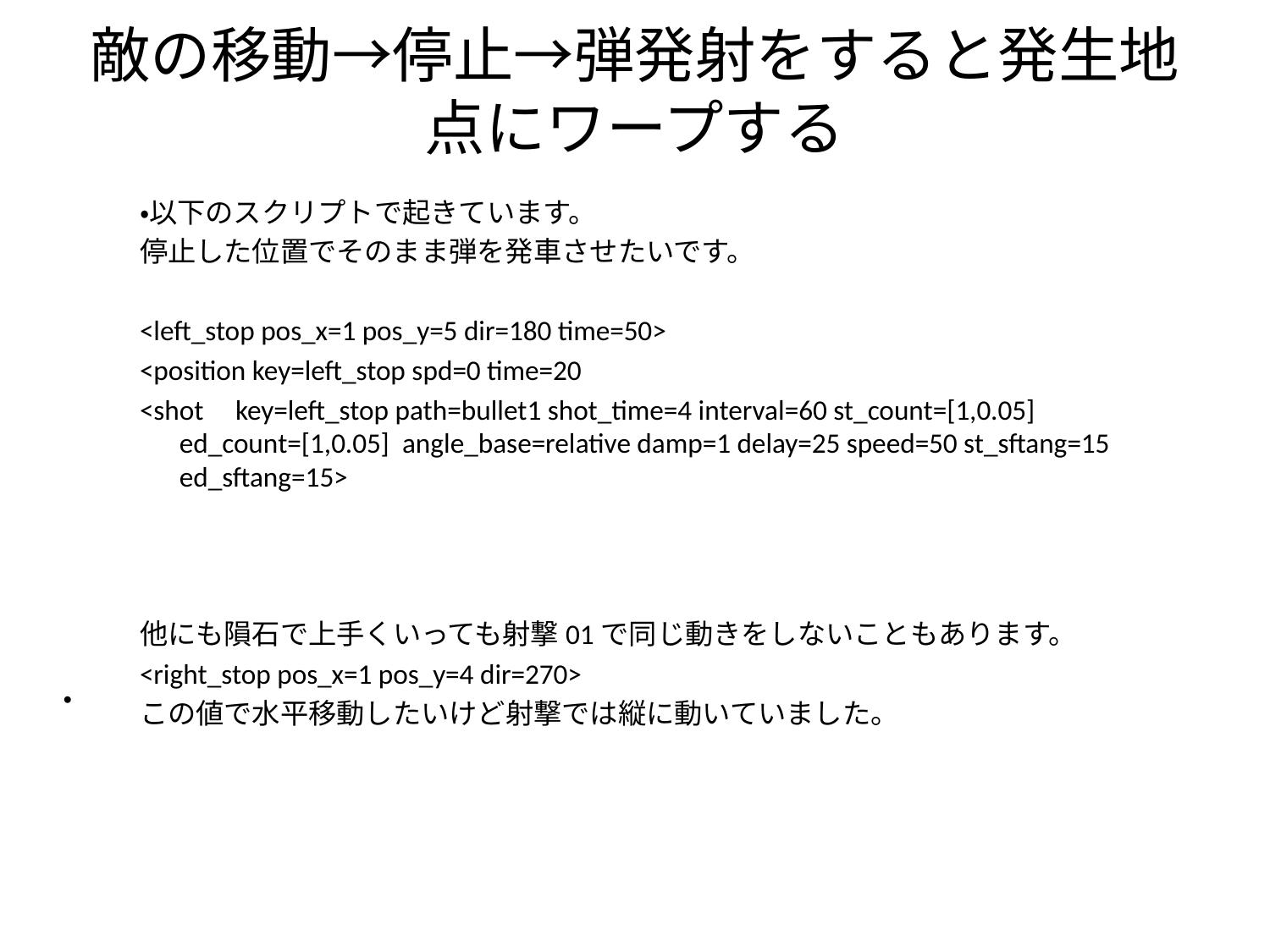

# 敵の移動→停止→弾発射をすると発生地点にワープする
・以下のスクリプトで起きています。
停止した位置でそのまま弾を発車させたいです。

<left_stop pos_x=1 pos_y=5 dir=180 time=50>
<position key=left_stop spd=0 time=20
<shot     key=left_stop path=bullet1 shot_time=4 interval=60 st_count=[1,0.05] ed_count=[1,0.05]  angle_base=relative damp=1 delay=25 speed=50 st_sftang=15 ed_sftang=15>

他にも隕石で上手くいっても射撃01で同じ動きをしないこともあります。
<right_stop pos_x=1 pos_y=4 dir=270>
この値で水平移動したいけど射撃では縦に動いていました。
・